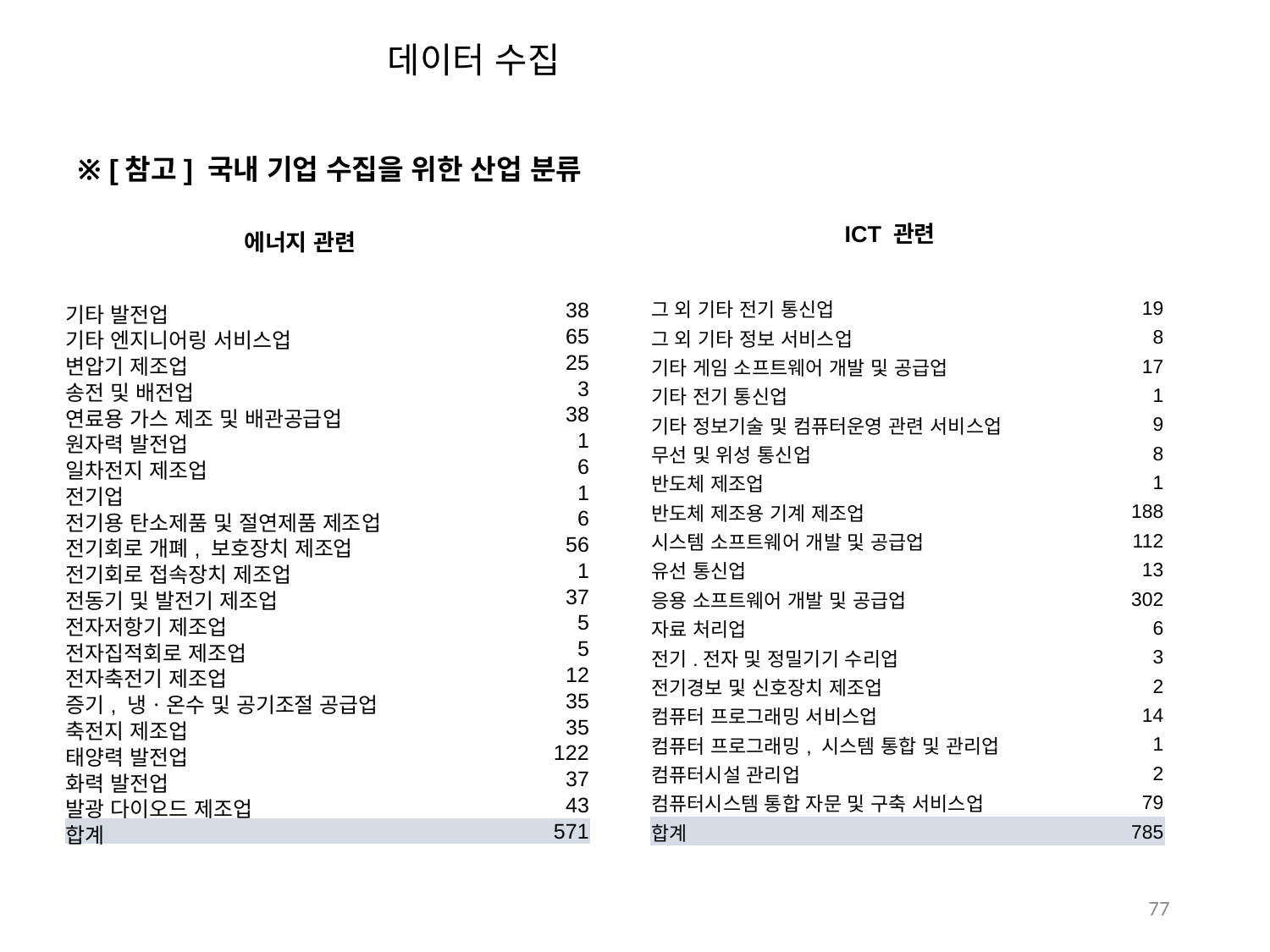

데이터 수집
※ [참고] 국내 기업 수집을 위한 산업 분류
ICT 관련
에너지 관련
| 그 외 기타 전기 통신업 | 19 |
| --- | --- |
| 그 외 기타 정보 서비스업 | 8 |
| 기타 게임 소프트웨어 개발 및 공급업 | 17 |
| 기타 전기 통신업 | 1 |
| 기타 정보기술 및 컴퓨터운영 관련 서비스업 | 9 |
| 무선 및 위성 통신업 | 8 |
| 반도체 제조업 | 1 |
| 반도체 제조용 기계 제조업 | 188 |
| 시스템 소프트웨어 개발 및 공급업 | 112 |
| 유선 통신업 | 13 |
| 응용 소프트웨어 개발 및 공급업 | 302 |
| 자료 처리업 | 6 |
| 전기.전자 및 정밀기기 수리업 | 3 |
| 전기경보 및 신호장치 제조업 | 2 |
| 컴퓨터 프로그래밍 서비스업 | 14 |
| 컴퓨터 프로그래밍, 시스템 통합 및 관리업 | 1 |
| 컴퓨터시설 관리업 | 2 |
| 컴퓨터시스템 통합 자문 및 구축 서비스업 | 79 |
| 합계 | 785 |
| 기타 발전업 | 38 |
| --- | --- |
| 기타 엔지니어링 서비스업 | 65 |
| 변압기 제조업 | 25 |
| 송전 및 배전업 | 3 |
| 연료용 가스 제조 및 배관공급업 | 38 |
| 원자력 발전업 | 1 |
| 일차전지 제조업 | 6 |
| 전기업 | 1 |
| 전기용 탄소제품 및 절연제품 제조업 | 6 |
| 전기회로 개폐, 보호장치 제조업 | 56 |
| 전기회로 접속장치 제조업 | 1 |
| 전동기 및 발전기 제조업 | 37 |
| 전자저항기 제조업 | 5 |
| 전자집적회로 제조업 | 5 |
| 전자축전기 제조업 | 12 |
| 증기, 냉ㆍ온수 및 공기조절 공급업 | 35 |
| 축전지 제조업 | 35 |
| 태양력 발전업 | 122 |
| 화력 발전업 | 37 |
| 발광 다이오드 제조업 | 43 |
| 합계 | 571 |
77